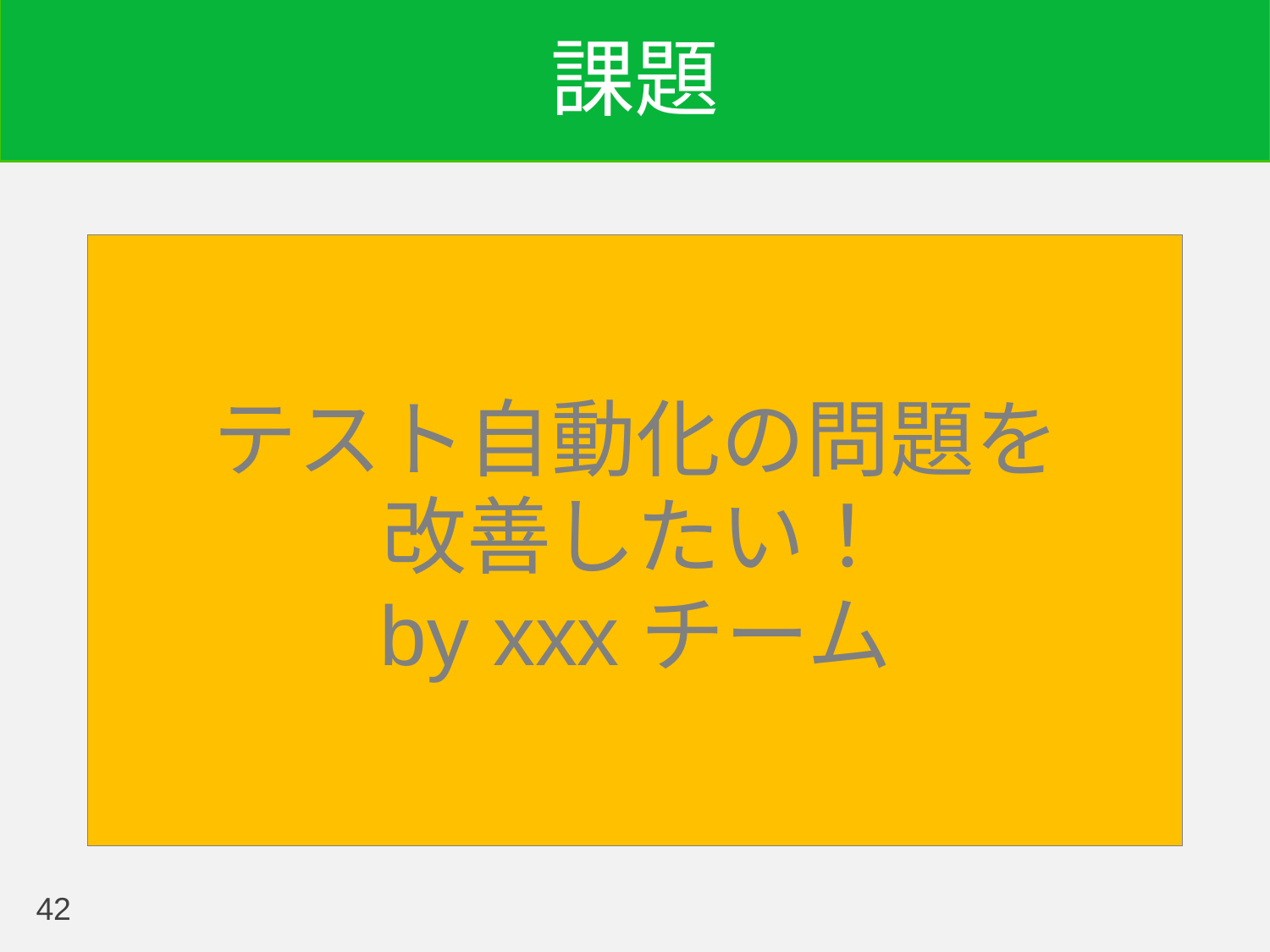

# 課題
テスト自動化の問題を
改善したい！
by xxxチーム
42